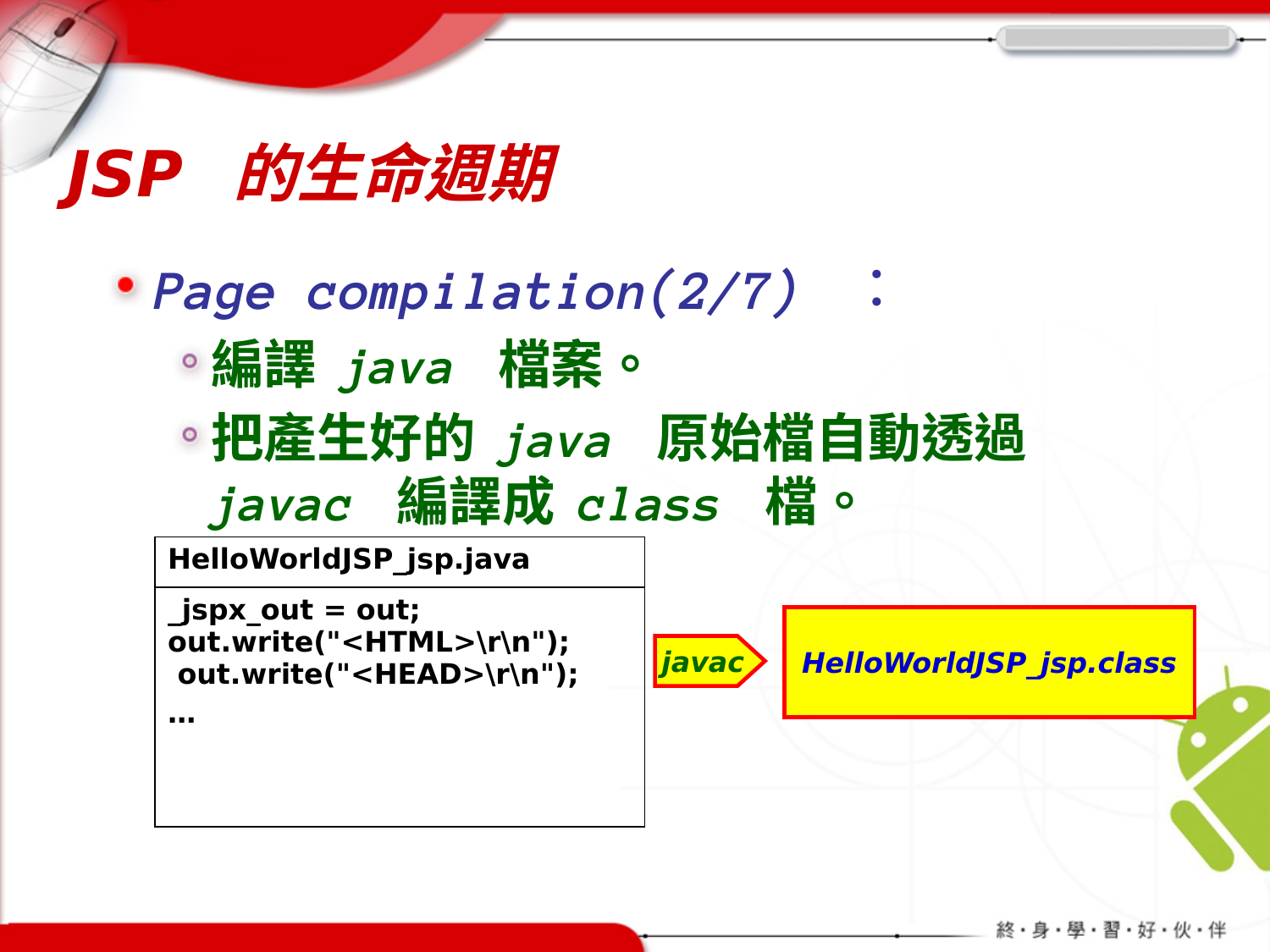

# JSP 的生命週期
Page compilation(2/7) ：
編譯 java 檔案。
把產生好的 java 原始檔自動透過 javac 編譯成 class 檔。
| HelloWorldJSP\_jsp.java |
| --- |
| \_jspx\_out = out; out.write("<HTML>\r\n"); out.write("<HEAD>\r\n"); … |
HelloWorldJSP_jsp.class
javac